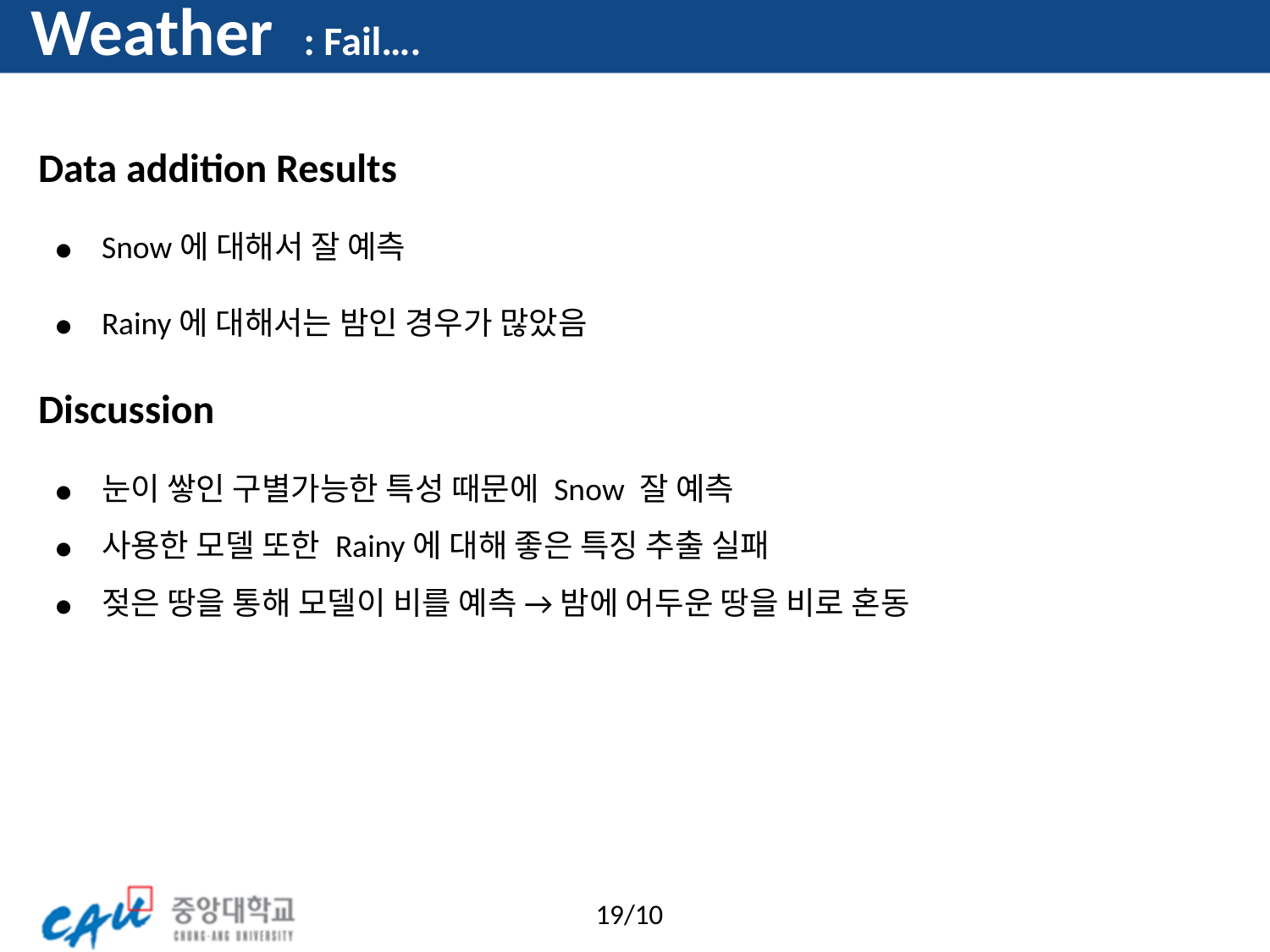

# Weather  : Fail….
Data addition Results
Snow에 대해서 잘 예측
Rainy에 대해서는 밤인 경우가 많았음
Discussion
눈이 쌓인 구별가능한 특성 때문에 Snow 잘 예측
사용한 모델 또한 Rainy에 대해 좋은 특징 추출 실패
젖은 땅을 통해 모델이 비를 예측 → 밤에 어두운 땅을 비로 혼동